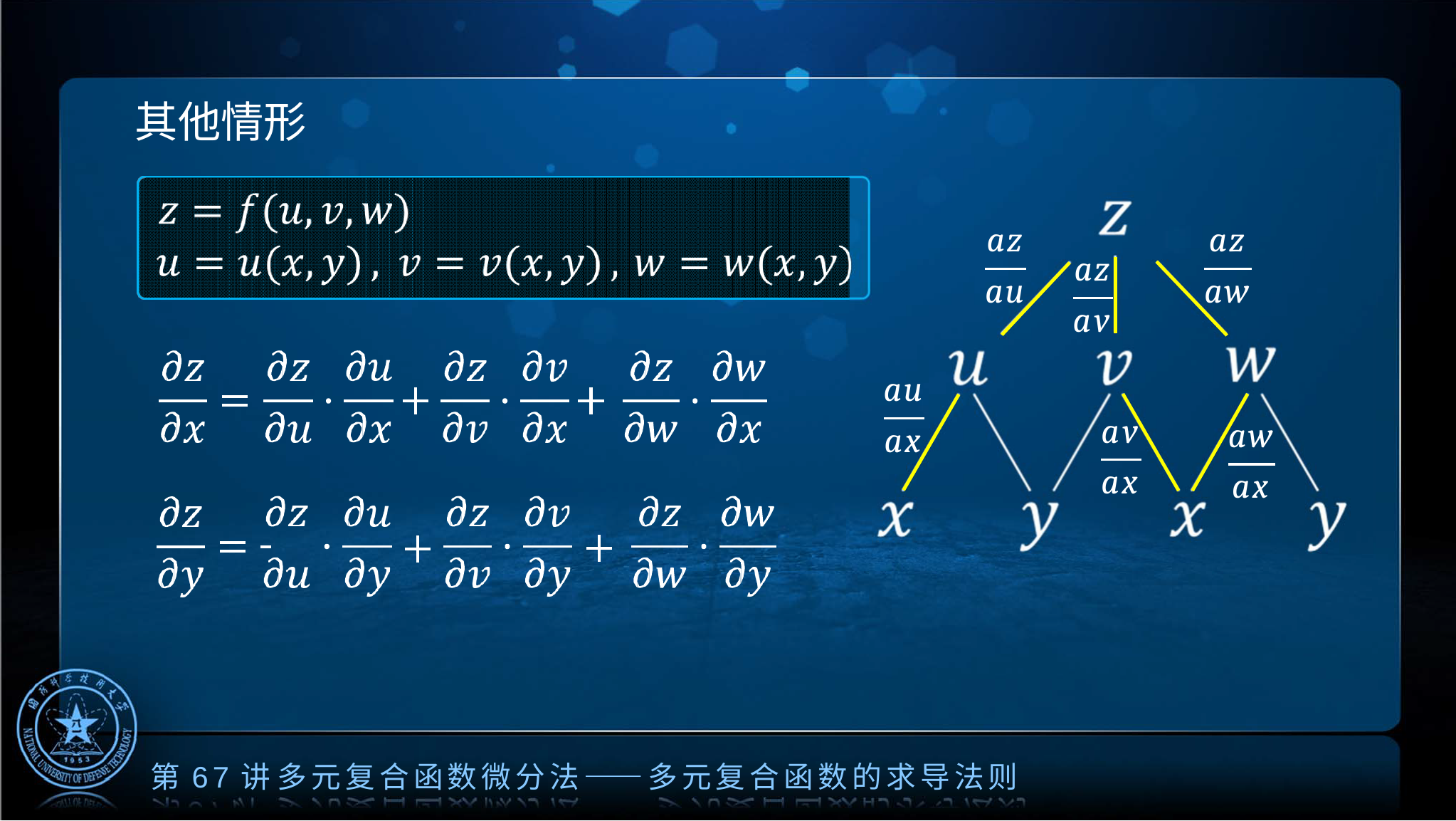

# 其他情形

az
az

az

au
aw

av

au

av
aw

ax

ax

ax

第67讲	多元复合函数微分法——多元复合函数的求导法则